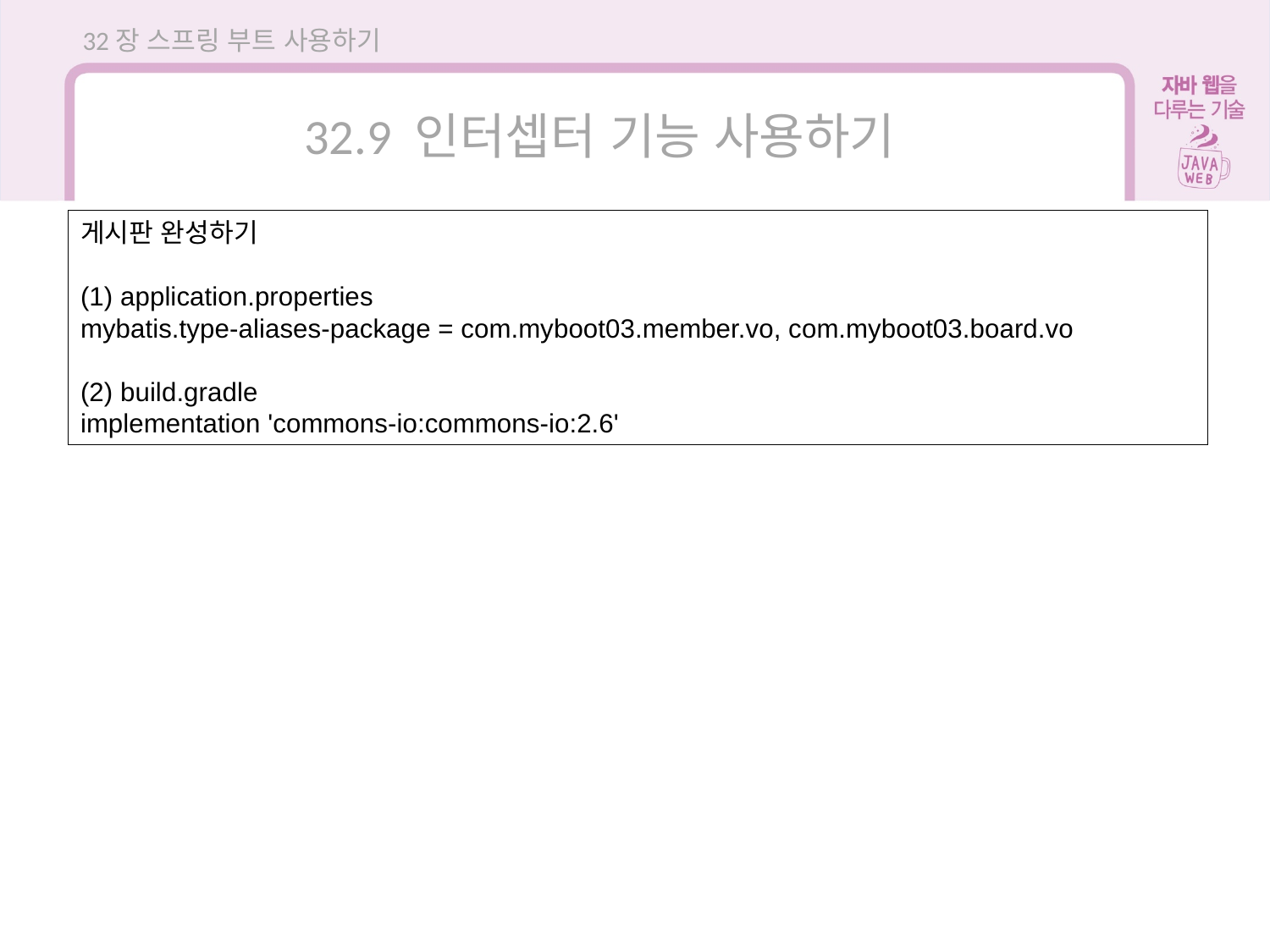

32장 스프링 부트 사용하기
32.9 인터셉터 기능 사용하기
게시판 완성하기

(1) application.properties
mybatis.type-aliases-package = com.myboot03.member.vo, com.myboot03.board.vo

(2) build.gradle
implementation 'commons-io:commons-io:2.6'